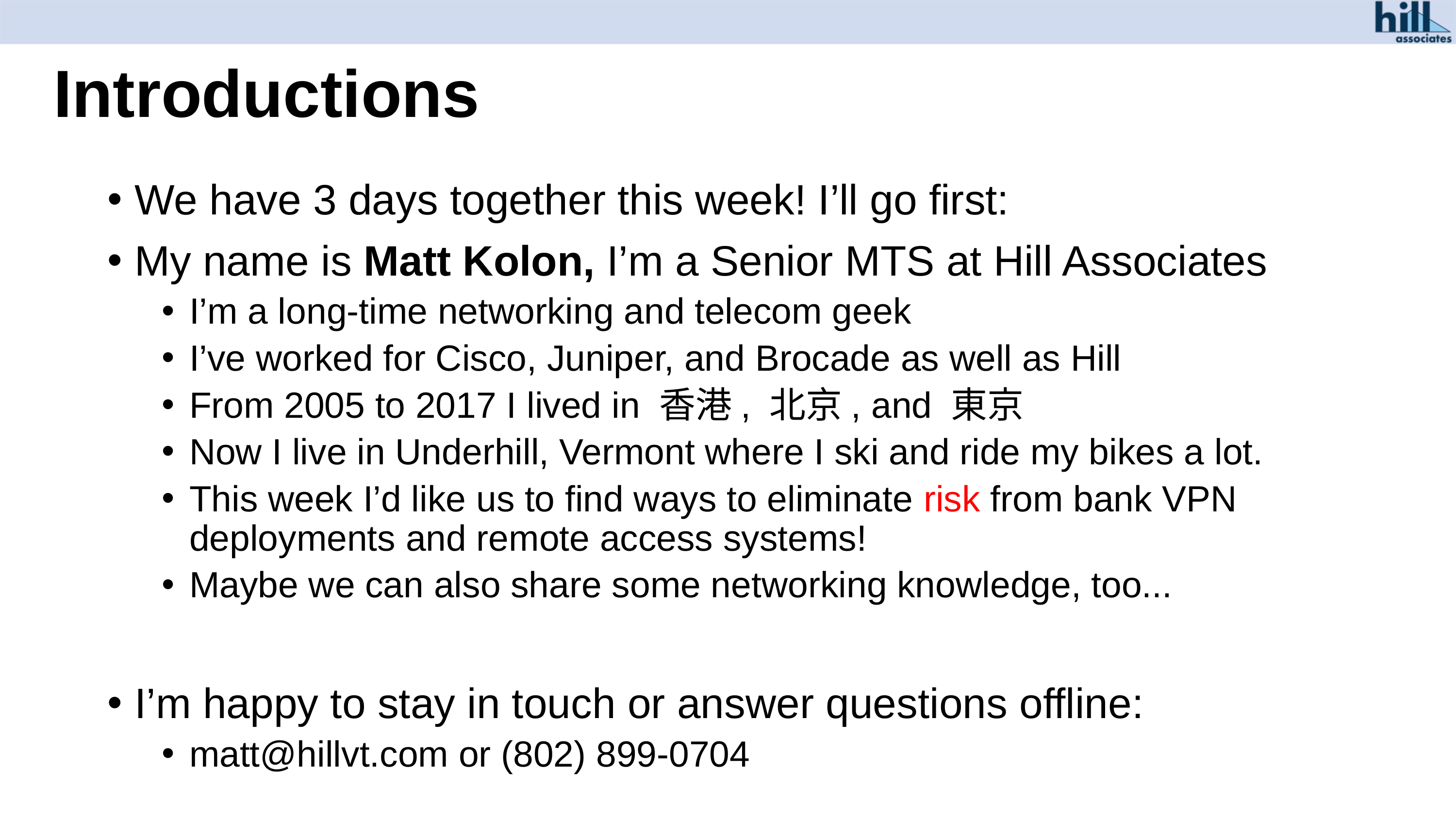

# Introductions
We have 3 days together this week! I’ll go first:
My name is Matt Kolon, I’m a Senior MTS at Hill Associates
I’m a long-time networking and telecom geek
I’ve worked for Cisco, Juniper, and Brocade as well as Hill
From 2005 to 2017 I lived in 香港, 北京, and 東京
Now I live in Underhill, Vermont where I ski and ride my bikes a lot.
This week I’d like us to find ways to eliminate risk from bank VPN deployments and remote access systems!
Maybe we can also share some networking knowledge, too...

I’m happy to stay in touch or answer questions offline:
matt@hillvt.com or (802) 899-0704